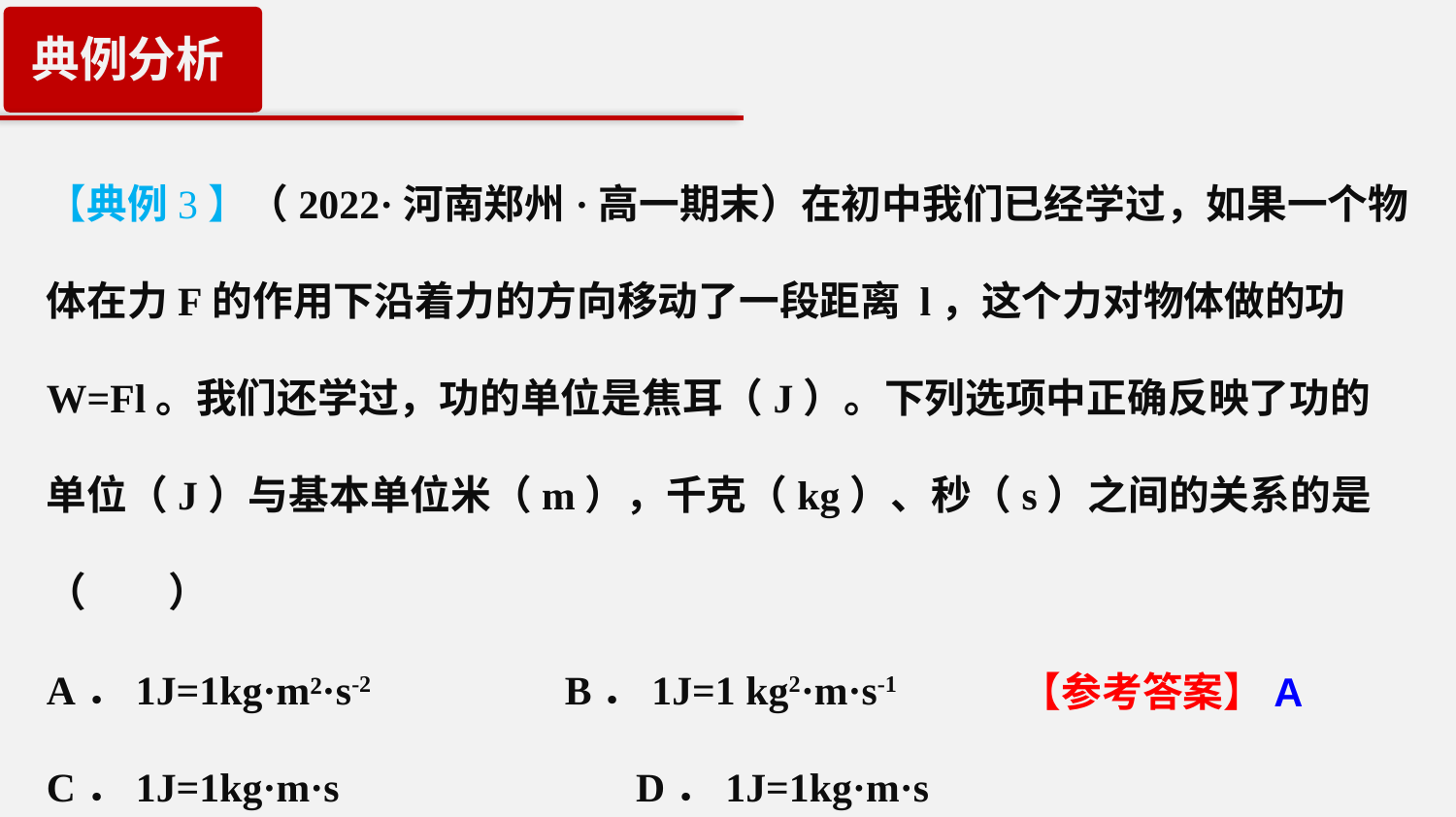

典例分析
【典例3】（2022·河南郑州·高一期末）在初中我们已经学过，如果一个物体在力F的作用下沿着力的方向移动了一段距离 l，这个力对物体做的功W=Fl。我们还学过，功的单位是焦耳（J）。下列选项中正确反映了功的单位（J）与基本单位米（m），千克（kg）、秒（s）之间的关系的是（　　）
A．1J=1kg·m²·s-2	        B．1J=1 kg2·m·s-1
C．1J=1kg·m·s	               D．1J=1kg·m·s
【参考答案】A